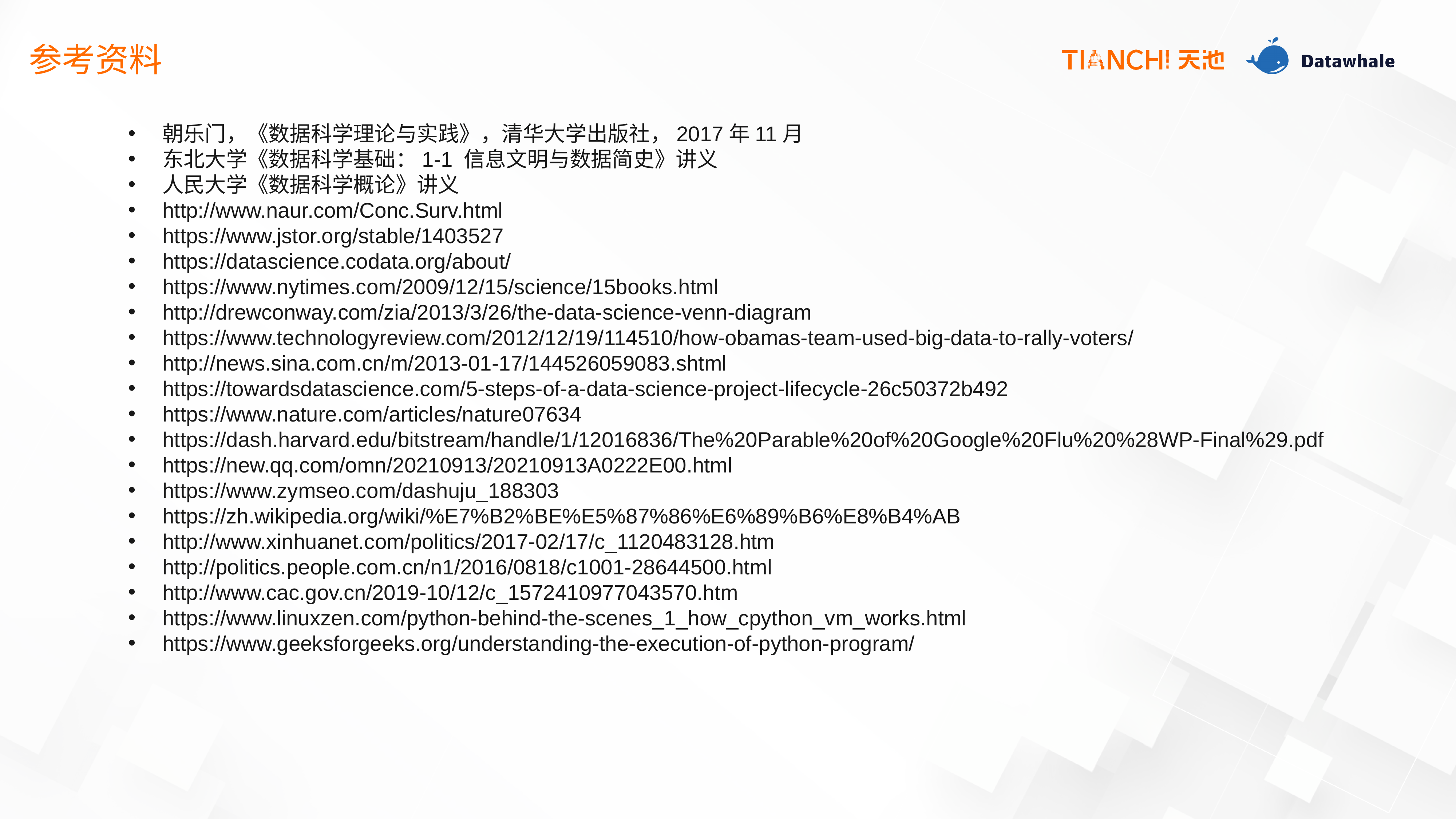

参考资料
朝乐门，《数据科学理论与实践》，清华大学出版社，2017年11月
东北大学《数据科学基础：1-1 信息文明与数据简史》讲义
人民大学《数据科学概论》讲义
http://www.naur.com/Conc.Surv.html
https://www.jstor.org/stable/1403527
https://datascience.codata.org/about/
https://www.nytimes.com/2009/12/15/science/15books.html
http://drewconway.com/zia/2013/3/26/the-data-science-venn-diagram
https://www.technologyreview.com/2012/12/19/114510/how-obamas-team-used-big-data-to-rally-voters/
http://news.sina.com.cn/m/2013-01-17/144526059083.shtml
https://towardsdatascience.com/5-steps-of-a-data-science-project-lifecycle-26c50372b492
https://www.nature.com/articles/nature07634
https://dash.harvard.edu/bitstream/handle/1/12016836/The%20Parable%20of%20Google%20Flu%20%28WP-Final%29.pdf
https://new.qq.com/omn/20210913/20210913A0222E00.html
https://www.zymseo.com/dashuju_188303
https://zh.wikipedia.org/wiki/%E7%B2%BE%E5%87%86%E6%89%B6%E8%B4%AB
http://www.xinhuanet.com/politics/2017-02/17/c_1120483128.htm
http://politics.people.com.cn/n1/2016/0818/c1001-28644500.html
http://www.cac.gov.cn/2019-10/12/c_1572410977043570.htm
https://www.linuxzen.com/python-behind-the-scenes_1_how_cpython_vm_works.html
https://www.geeksforgeeks.org/understanding-the-execution-of-python-program/